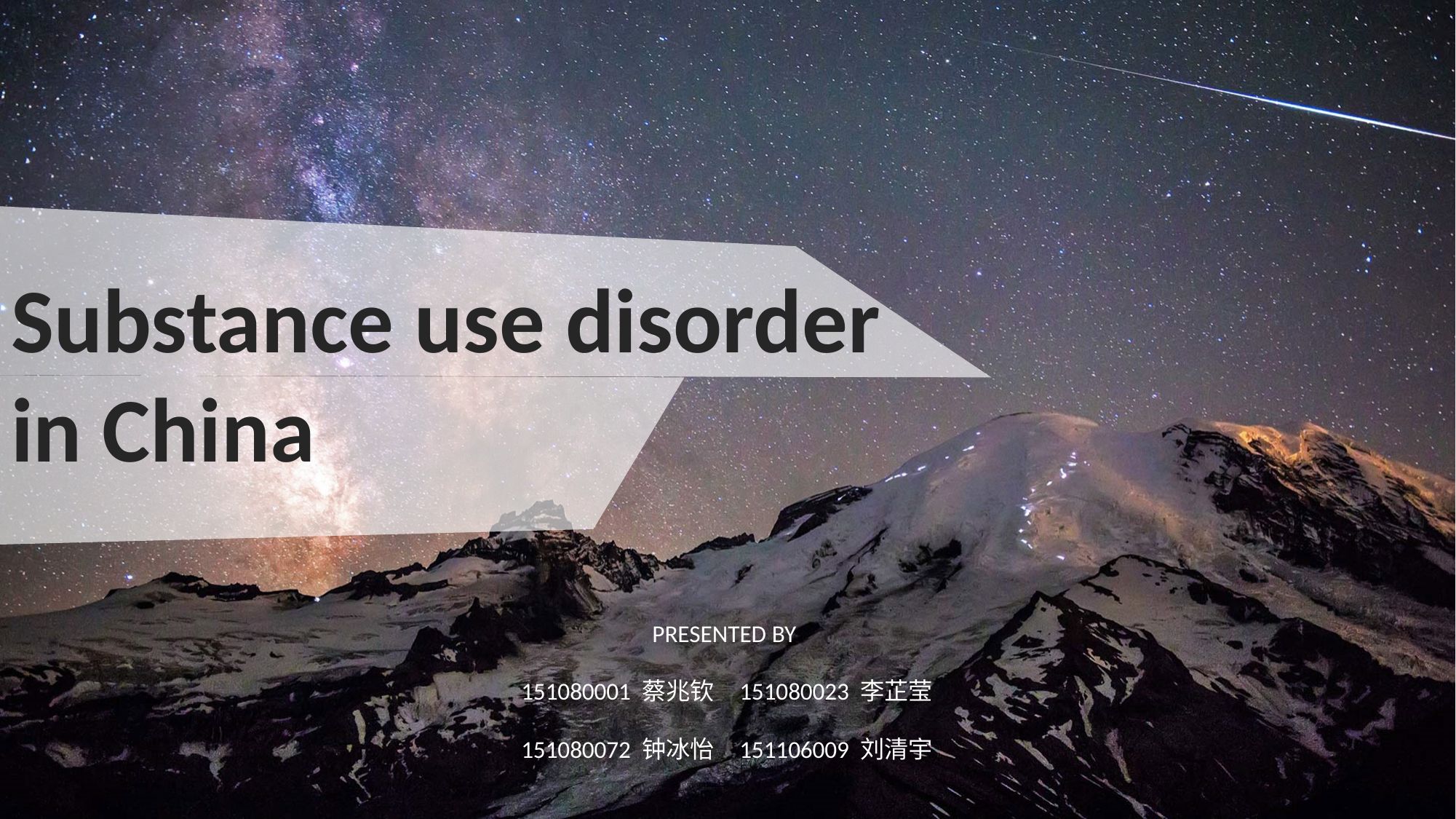

Substance use disorder
in China
PRESENTED BY

151080001 蔡兆钦	151080023 李芷莹

151080072 钟冰怡	151106009 刘清宇